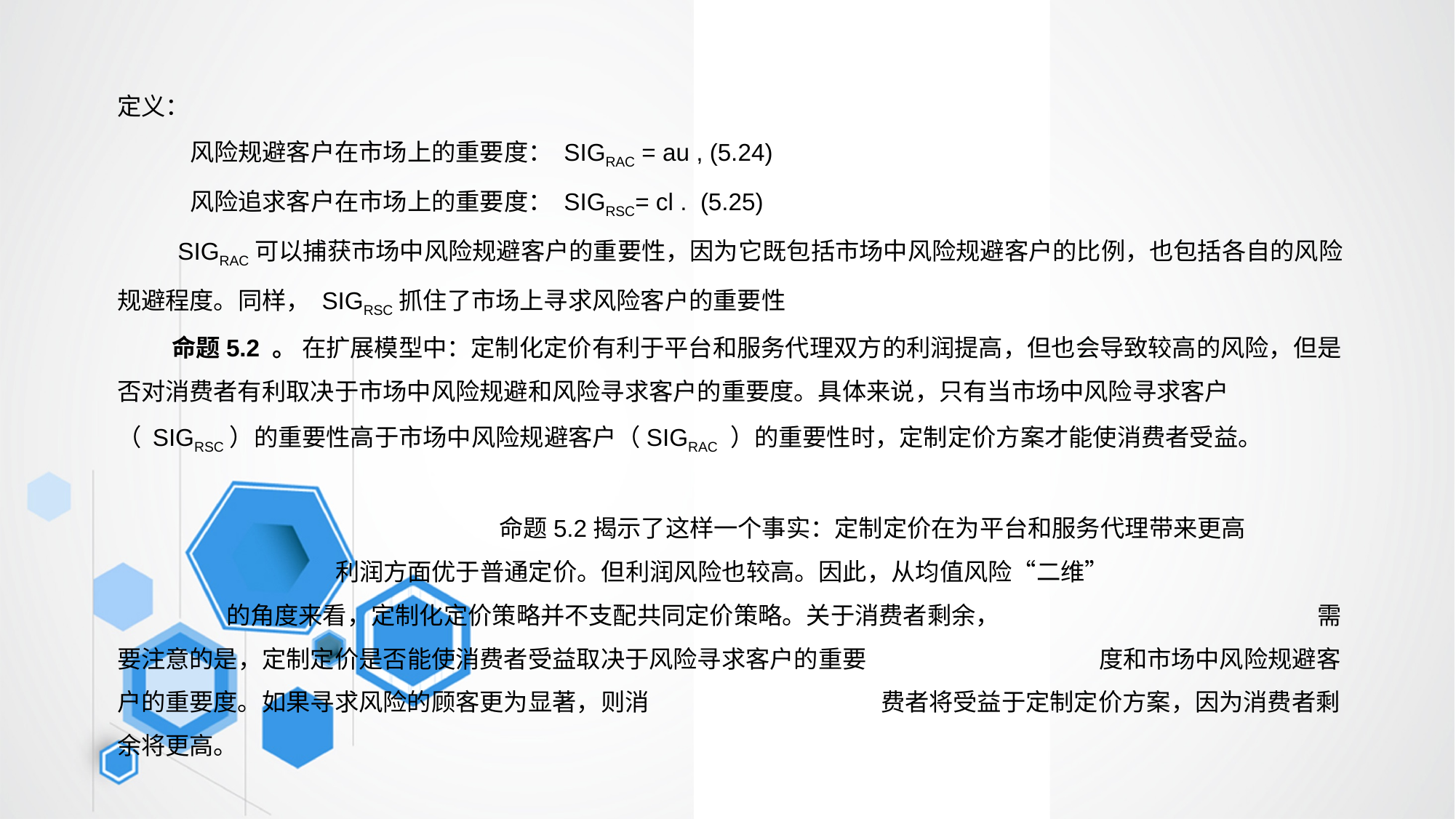

定义：
风险规避客户在市场上的重要度： SIGRAC = au , (5.24)
风险追求客户在市场上的重要度： SIGRSC= cl .  (5.25)
         SIGRAC可以捕获市场中风险规避客户的重要性，因为它既包括市场中风险规避客户的比例，也包括各自的风险规避程度。同样， SIGRSC抓住了市场上寻求风险客户的重要性
         命题5.2 。 在扩展模型中：定制化定价有利于平台和服务代理双方的利润提高，但也会导致较高的风险，但是否对消费者有利取决于市场中风险规避和风险寻求客户的重要度。具体来说，只有当市场中风险寻求客户（ SIGRSC）的重要性高于市场中风险规避客户（SIGRAC ）的重要性时，定制定价方案才能使消费者受益。

			         命题5.2揭示了这样一个事实：定制定价在为平台和服务代理带来更高   			利润方面优于普通定价。但利润风险也较高。因此，从均值风险“二维”			的角度来看，定制化定价策略并不支配共同定价策略。关于消费者剩余，			需要注意的是，定制定价是否能使消费者受益取决于风险寻求客户的重要			度和市场中风险规避客户的重要度。如果寻求风险的顾客更为显著，则消			费者将受益于定制定价方案，因为消费者剩余将更高。